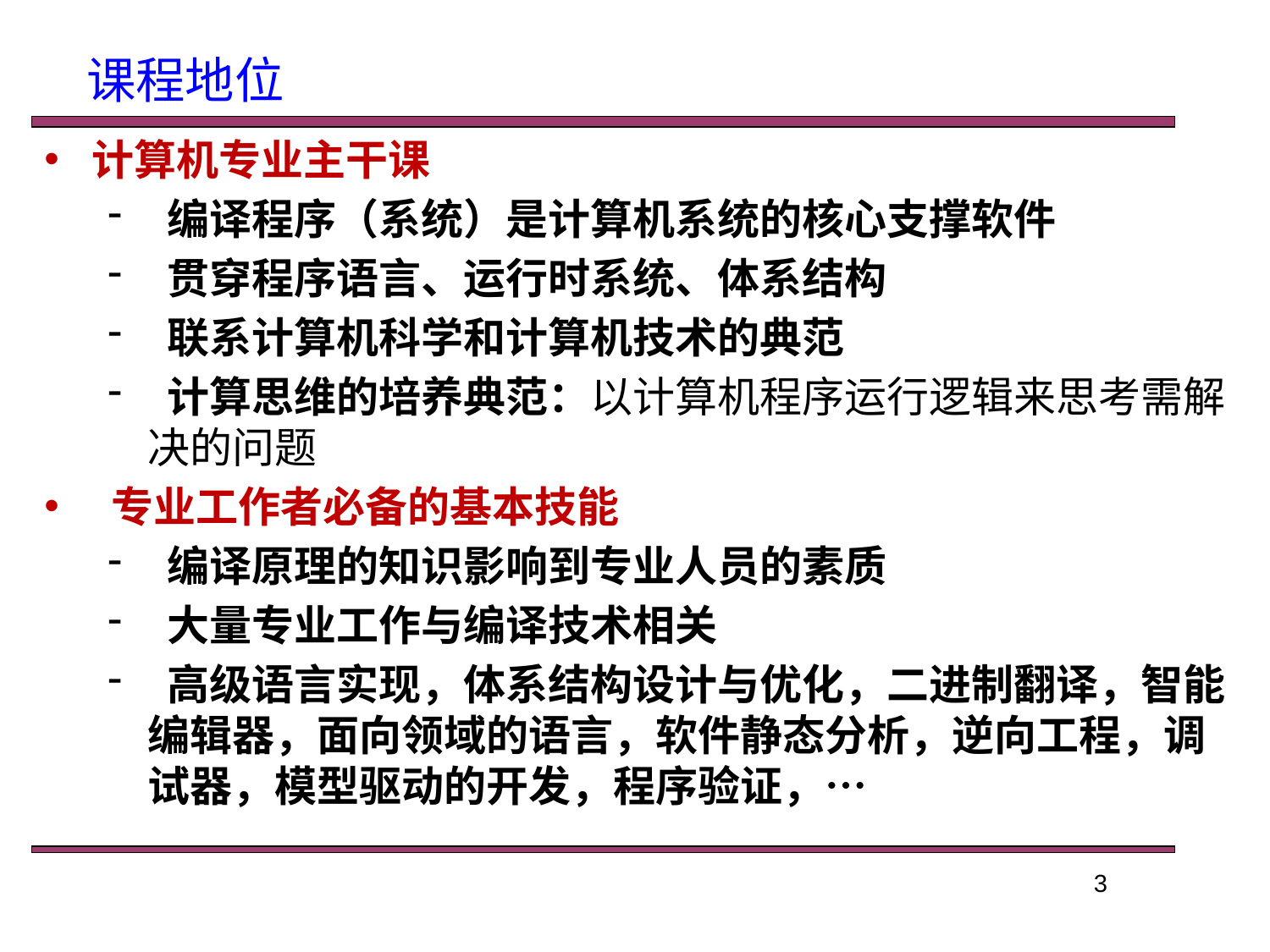

课程地位
计算机专业主干课
 编译程序（系统）是计算机系统的核心支撑软件
 贯穿程序语言、运行时系统、体系结构
 联系计算机科学和计算机技术的典范
 计算思维的培养典范：以计算机程序运行逻辑来思考需解决的问题
 专业工作者必备的基本技能
 编译原理的知识影响到专业人员的素质
 大量专业工作与编译技术相关
 高级语言实现，体系结构设计与优化，二进制翻译，智能编辑器，面向领域的语言，软件静态分析，逆向工程，调试器，模型驱动的开发，程序验证，…

3